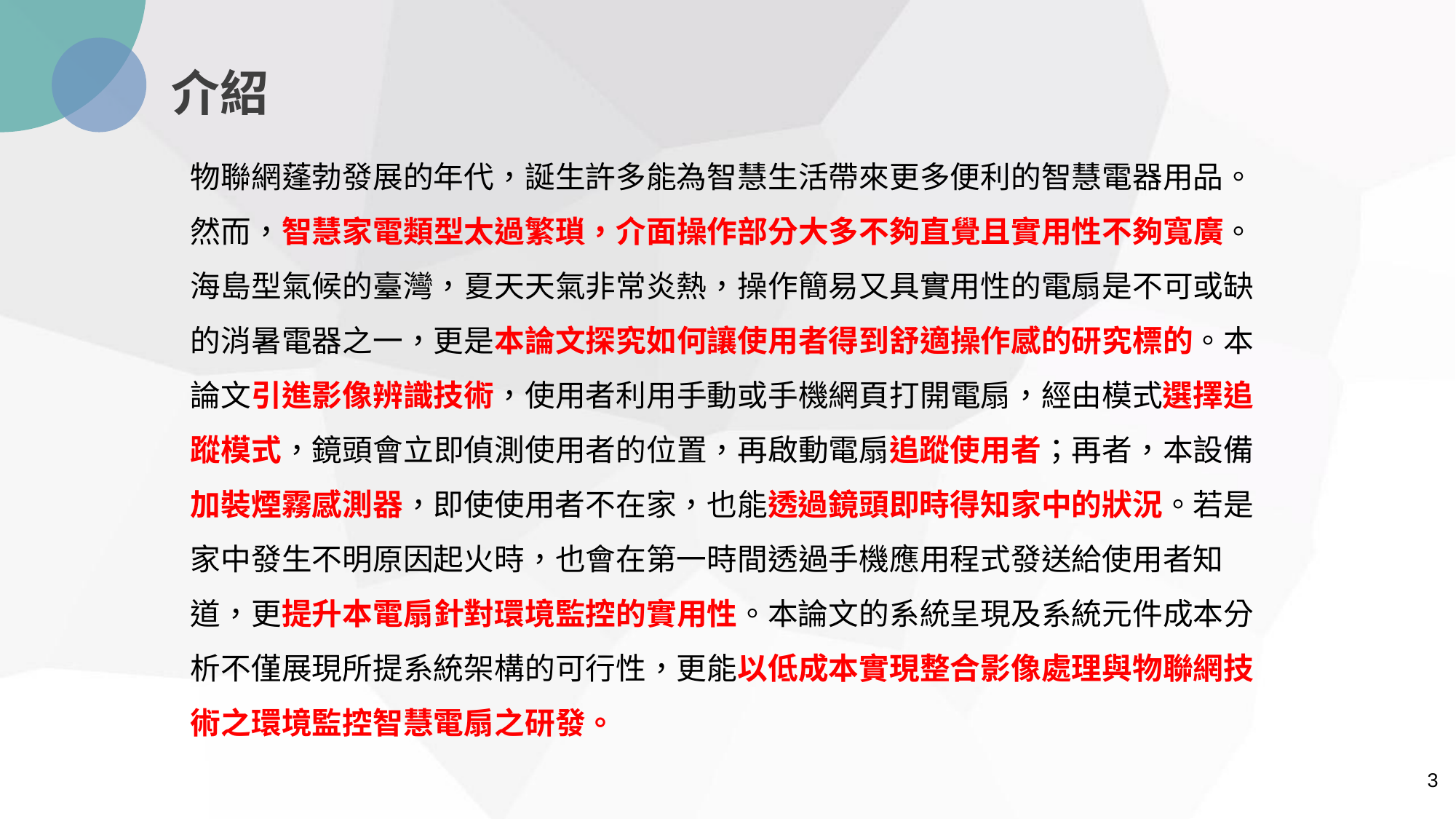

物聯網蓬勃發展的年代，誕生許多能為智慧生活帶來更多便利的智慧電器用品。然而，智慧家電類型太過繁瑣，介面操作部分大多不夠直覺且實用性不夠寬廣。海島型氣候的臺灣，夏天天氣非常炎熱，操作簡易又具實用性的電扇是不可或缺的消暑電器之一，更是本論文探究如何讓使用者得到舒適操作感的研究標的。本論文引進影像辨識技術，使用者利用手動或手機網頁打開電扇，經由模式選擇追蹤模式，鏡頭會立即偵測使用者的位置，再啟動電扇追蹤使用者；再者，本設備加裝煙霧感測器，即使使用者不在家，也能透過鏡頭即時得知家中的狀況。若是家中發生不明原因起火時，也會在第一時間透過手機應用程式發送給使用者知道，更提升本電扇針對環境監控的實用性。本論文的系統呈現及系統元件成本分析不僅展現所提系統架構的可行性，更能以低成本實現整合影像處理與物聯網技術之環境監控智慧電扇之研發。

介紹
3